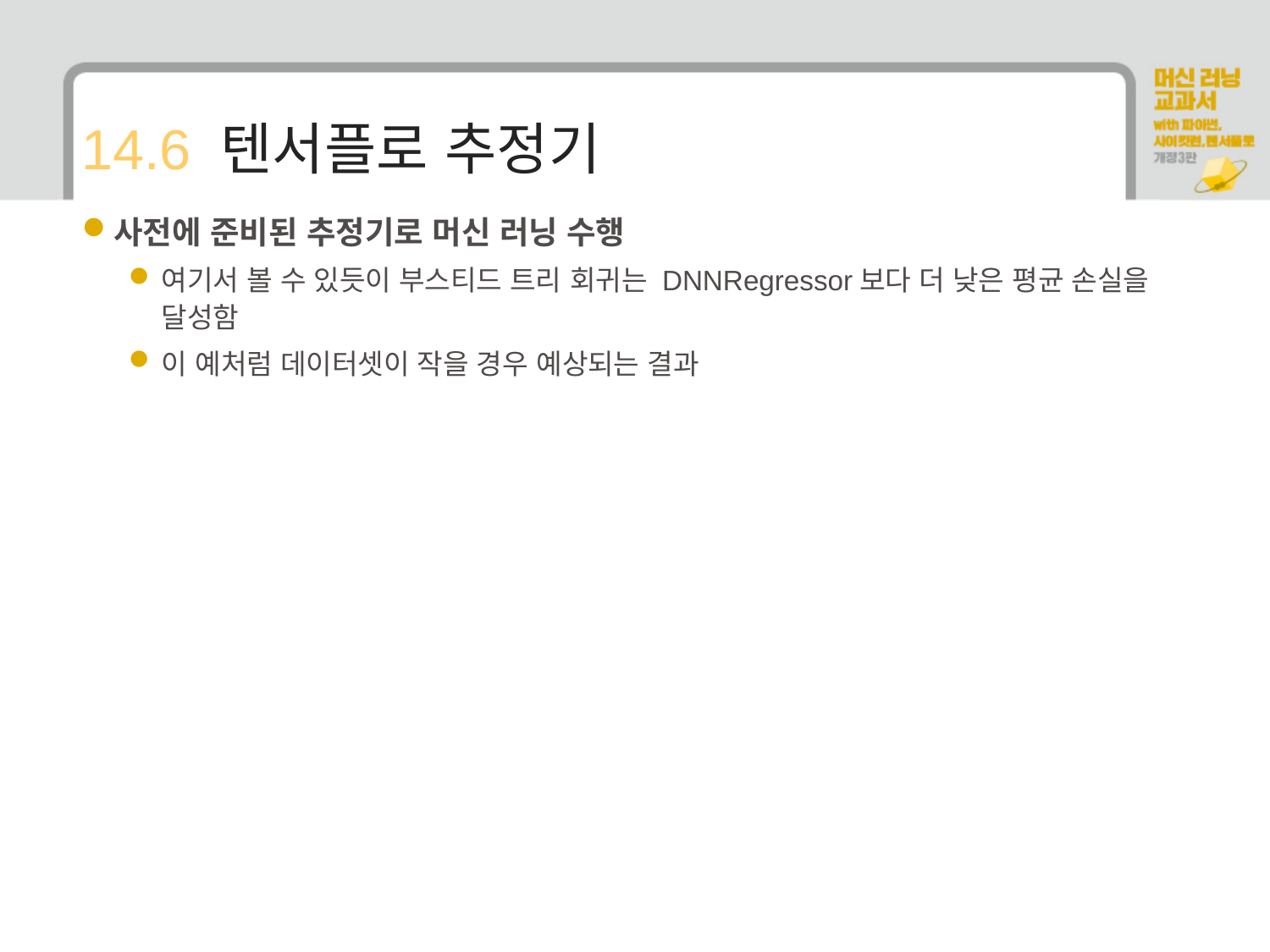

# 14.6 텐서플로 추정기
사전에 준비된 추정기로 머신 러닝 수행
여기서 볼 수 있듯이 부스티드 트리 회귀는 DNNRegressor보다 더 낮은 평균 손실을 달성함
이 예처럼 데이터셋이 작을 경우 예상되는 결과